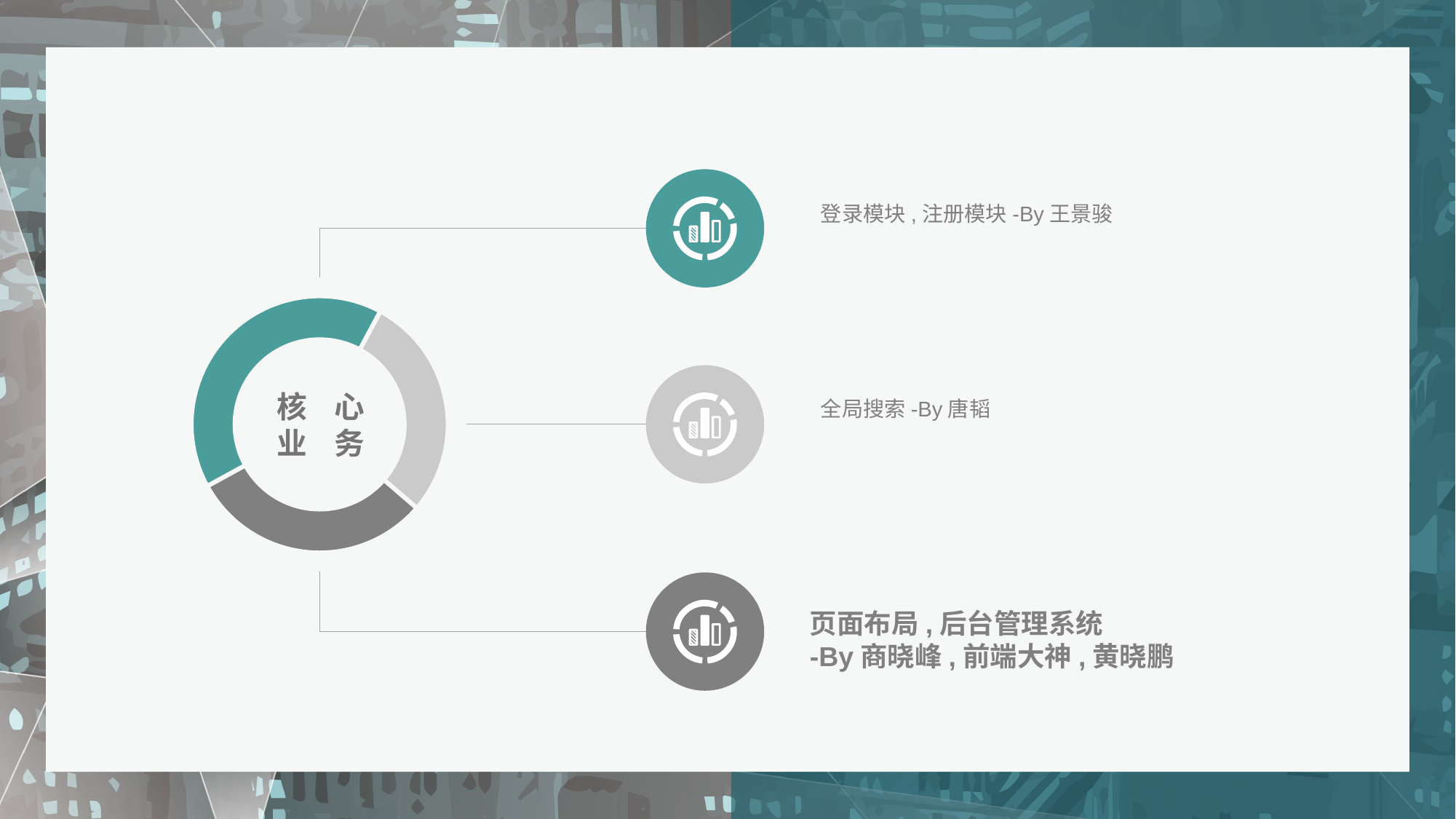

登录模块,注册模块-By王景骏
核    心
业    务
全局搜索-By唐韬
页面布局,后台管理系统
-By商晓峰,前端大神,黄晓鹏